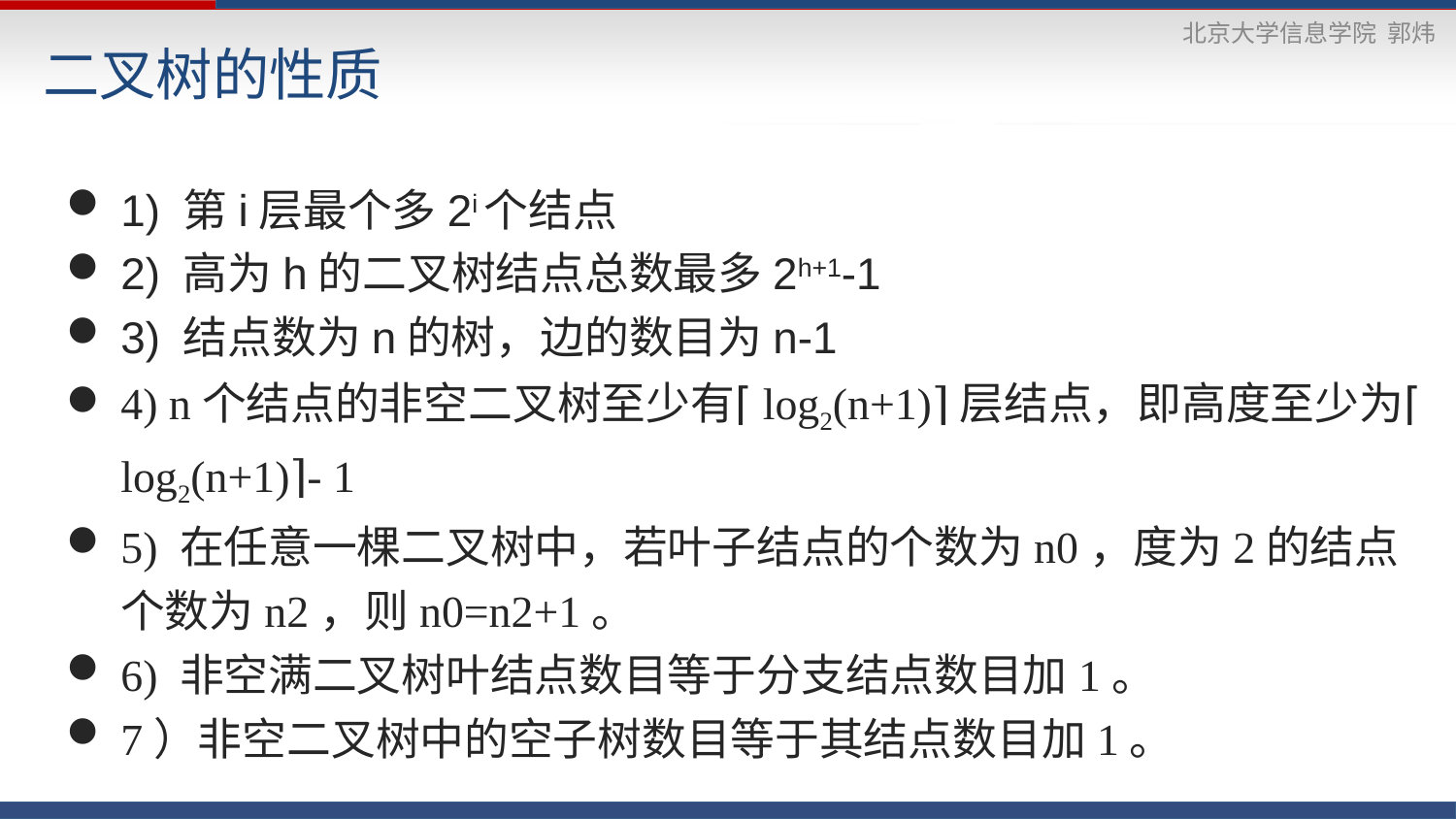

# 二叉树的性质
1) 第i层最个多2i个结点
2) 高为h的二叉树结点总数最多2h+1-1
3) 结点数为n的树，边的数目为n-1
4) n个结点的非空二叉树至少有⌈log2(n+1)⌉层结点，即高度至少为⌈log2(n+1)⌉- 1
5) 在任意一棵二叉树中，若叶子结点的个数为n0，度为2的结点个数为n2，则n0=n2+1。
6) 非空满二叉树叶结点数目等于分支结点数目加1。
7）非空二叉树中的空子树数目等于其结点数目加1。

13